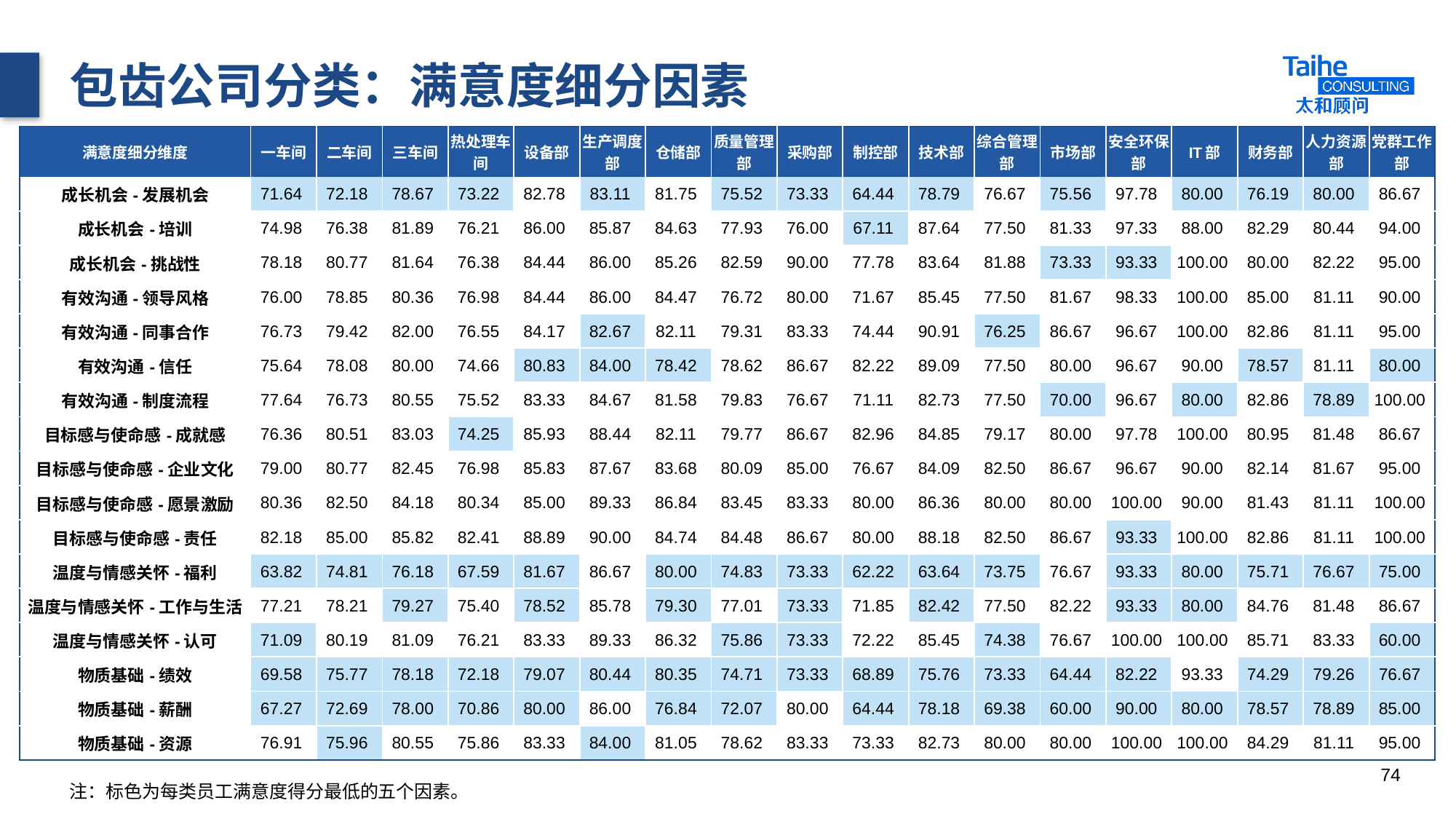

# 包齿公司分类：满意度细分因素
| 满意度细分维度 | 一车间 | 二车间 | 三车间 | 热处理车间 | 设备部 | 生产调度部 | 仓储部 | 质量管理部 | 采购部 | 制控部 | 技术部 | 综合管理部 | 市场部 | 安全环保部 | IT部 | 财务部 | 人力资源部 | 党群工作部 |
| --- | --- | --- | --- | --- | --- | --- | --- | --- | --- | --- | --- | --- | --- | --- | --- | --- | --- | --- |
| 成长机会-发展机会 | 71.64 | 72.18 | 78.67 | 73.22 | 82.78 | 83.11 | 81.75 | 75.52 | 73.33 | 64.44 | 78.79 | 76.67 | 75.56 | 97.78 | 80.00 | 76.19 | 80.00 | 86.67 |
| 成长机会-培训 | 74.98 | 76.38 | 81.89 | 76.21 | 86.00 | 85.87 | 84.63 | 77.93 | 76.00 | 67.11 | 87.64 | 77.50 | 81.33 | 97.33 | 88.00 | 82.29 | 80.44 | 94.00 |
| 成长机会-挑战性 | 78.18 | 80.77 | 81.64 | 76.38 | 84.44 | 86.00 | 85.26 | 82.59 | 90.00 | 77.78 | 83.64 | 81.88 | 73.33 | 93.33 | 100.00 | 80.00 | 82.22 | 95.00 |
| 有效沟通-领导风格 | 76.00 | 78.85 | 80.36 | 76.98 | 84.44 | 86.00 | 84.47 | 76.72 | 80.00 | 71.67 | 85.45 | 77.50 | 81.67 | 98.33 | 100.00 | 85.00 | 81.11 | 90.00 |
| 有效沟通-同事合作 | 76.73 | 79.42 | 82.00 | 76.55 | 84.17 | 82.67 | 82.11 | 79.31 | 83.33 | 74.44 | 90.91 | 76.25 | 86.67 | 96.67 | 100.00 | 82.86 | 81.11 | 95.00 |
| 有效沟通-信任 | 75.64 | 78.08 | 80.00 | 74.66 | 80.83 | 84.00 | 78.42 | 78.62 | 86.67 | 82.22 | 89.09 | 77.50 | 80.00 | 96.67 | 90.00 | 78.57 | 81.11 | 80.00 |
| 有效沟通-制度流程 | 77.64 | 76.73 | 80.55 | 75.52 | 83.33 | 84.67 | 81.58 | 79.83 | 76.67 | 71.11 | 82.73 | 77.50 | 70.00 | 96.67 | 80.00 | 82.86 | 78.89 | 100.00 |
| 目标感与使命感-成就感 | 76.36 | 80.51 | 83.03 | 74.25 | 85.93 | 88.44 | 82.11 | 79.77 | 86.67 | 82.96 | 84.85 | 79.17 | 80.00 | 97.78 | 100.00 | 80.95 | 81.48 | 86.67 |
| 目标感与使命感-企业文化 | 79.00 | 80.77 | 82.45 | 76.98 | 85.83 | 87.67 | 83.68 | 80.09 | 85.00 | 76.67 | 84.09 | 82.50 | 86.67 | 96.67 | 90.00 | 82.14 | 81.67 | 95.00 |
| 目标感与使命感-愿景激励 | 80.36 | 82.50 | 84.18 | 80.34 | 85.00 | 89.33 | 86.84 | 83.45 | 83.33 | 80.00 | 86.36 | 80.00 | 80.00 | 100.00 | 90.00 | 81.43 | 81.11 | 100.00 |
| 目标感与使命感-责任 | 82.18 | 85.00 | 85.82 | 82.41 | 88.89 | 90.00 | 84.74 | 84.48 | 86.67 | 80.00 | 88.18 | 82.50 | 86.67 | 93.33 | 100.00 | 82.86 | 81.11 | 100.00 |
| 温度与情感关怀-福利 | 63.82 | 74.81 | 76.18 | 67.59 | 81.67 | 86.67 | 80.00 | 74.83 | 73.33 | 62.22 | 63.64 | 73.75 | 76.67 | 93.33 | 80.00 | 75.71 | 76.67 | 75.00 |
| 温度与情感关怀-工作与生活 | 77.21 | 78.21 | 79.27 | 75.40 | 78.52 | 85.78 | 79.30 | 77.01 | 73.33 | 71.85 | 82.42 | 77.50 | 82.22 | 93.33 | 80.00 | 84.76 | 81.48 | 86.67 |
| 温度与情感关怀-认可 | 71.09 | 80.19 | 81.09 | 76.21 | 83.33 | 89.33 | 86.32 | 75.86 | 73.33 | 72.22 | 85.45 | 74.38 | 76.67 | 100.00 | 100.00 | 85.71 | 83.33 | 60.00 |
| 物质基础-绩效 | 69.58 | 75.77 | 78.18 | 72.18 | 79.07 | 80.44 | 80.35 | 74.71 | 73.33 | 68.89 | 75.76 | 73.33 | 64.44 | 82.22 | 93.33 | 74.29 | 79.26 | 76.67 |
| 物质基础-薪酬 | 67.27 | 72.69 | 78.00 | 70.86 | 80.00 | 86.00 | 76.84 | 72.07 | 80.00 | 64.44 | 78.18 | 69.38 | 60.00 | 90.00 | 80.00 | 78.57 | 78.89 | 85.00 |
| 物质基础-资源 | 76.91 | 75.96 | 80.55 | 75.86 | 83.33 | 84.00 | 81.05 | 78.62 | 83.33 | 73.33 | 82.73 | 80.00 | 80.00 | 100.00 | 100.00 | 84.29 | 81.11 | 95.00 |
74
注：标色为每类员工满意度得分最低的五个因素。